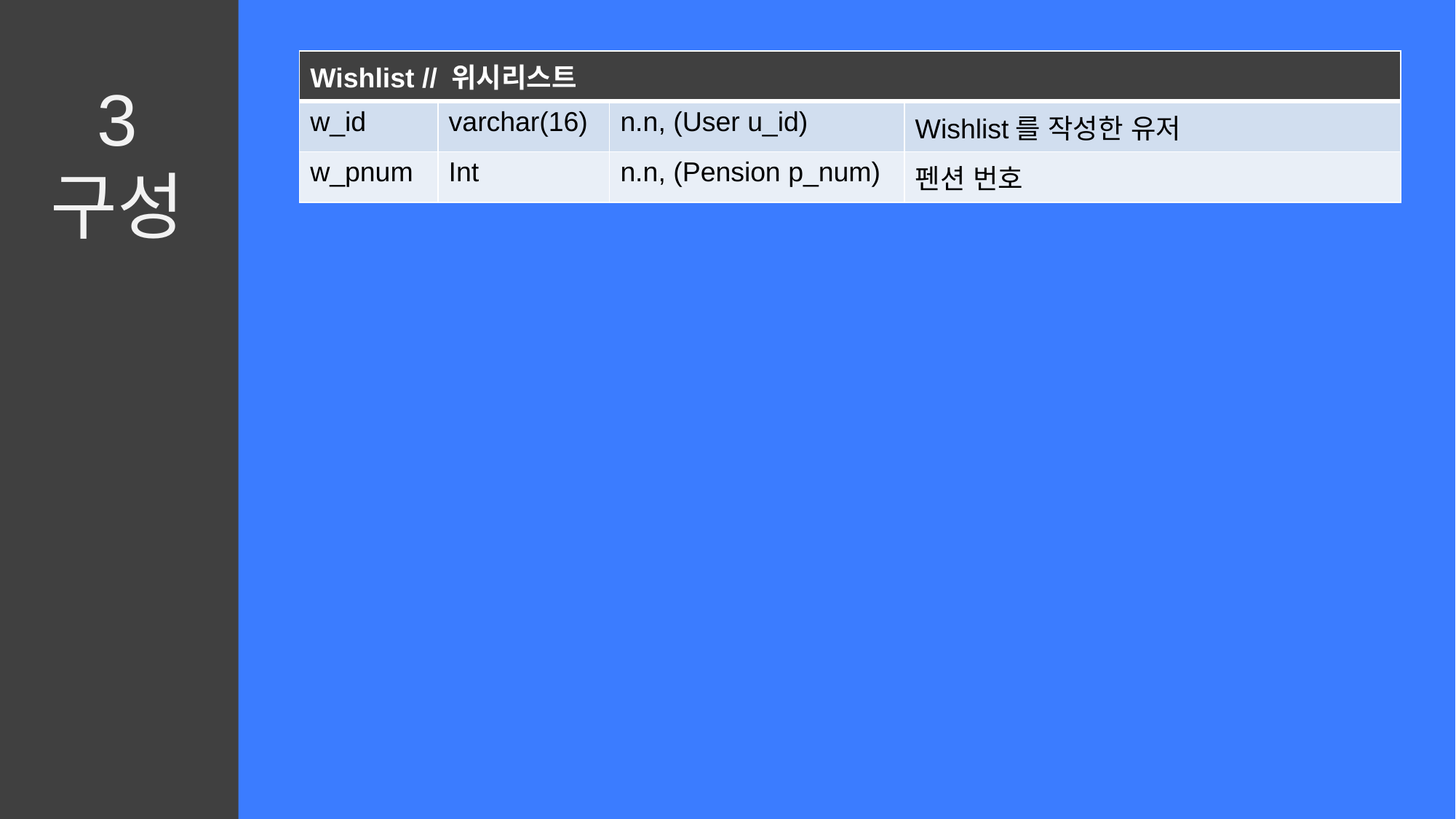

| Wishlist // 위시리스트 |  |  |  |
| --- | --- | --- | --- |
| w\_id | varchar(16) | n.n, (User u\_id) | Wishlist를 작성한 유저 |
| w\_pnum | Int | n.n, (Pension p\_num) | 펜션 번호 |
3
구성